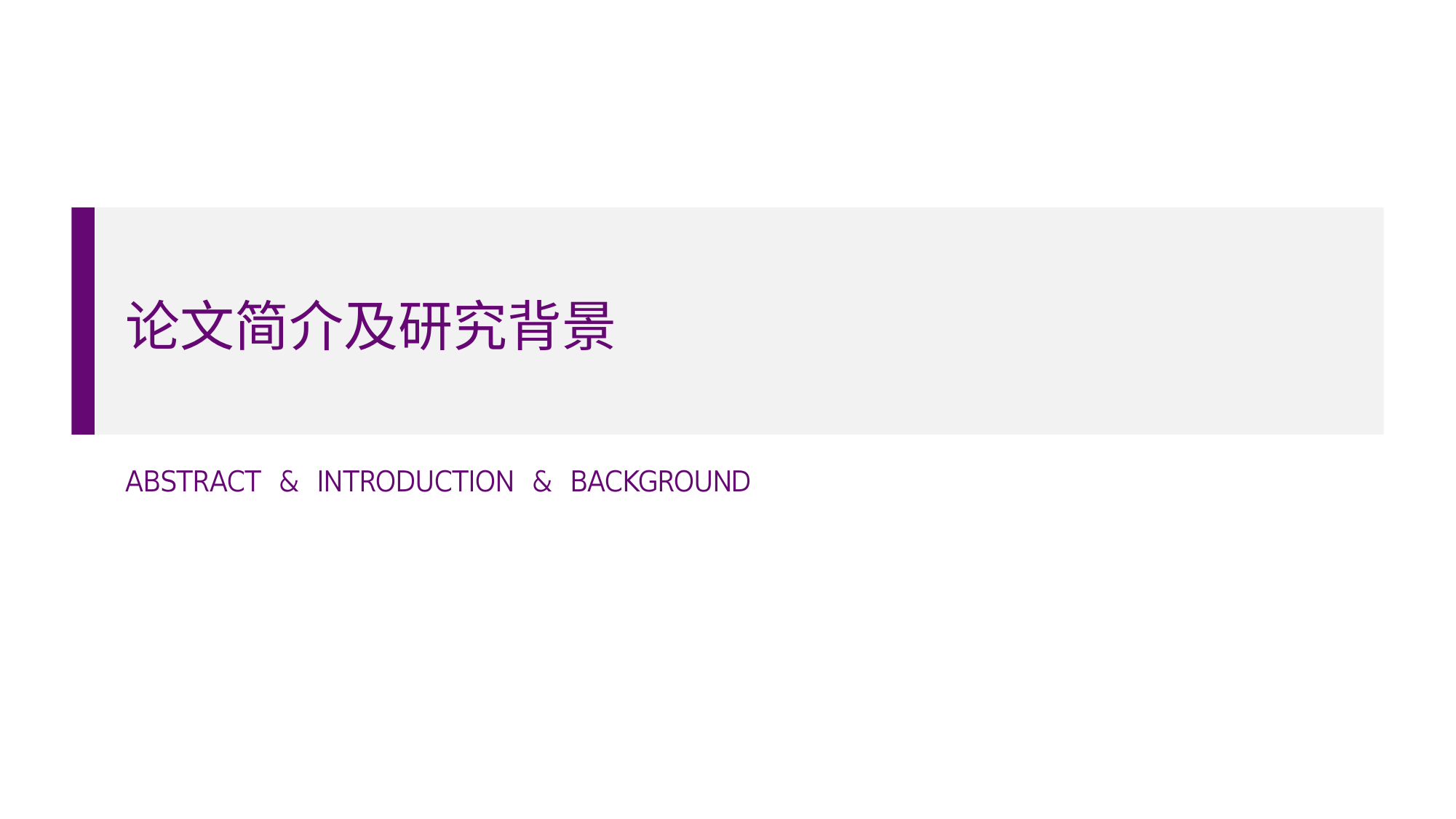

# 论文简介及研究背景
ABSTRACT  &  INTRODUCTION  &  BACKGROUND